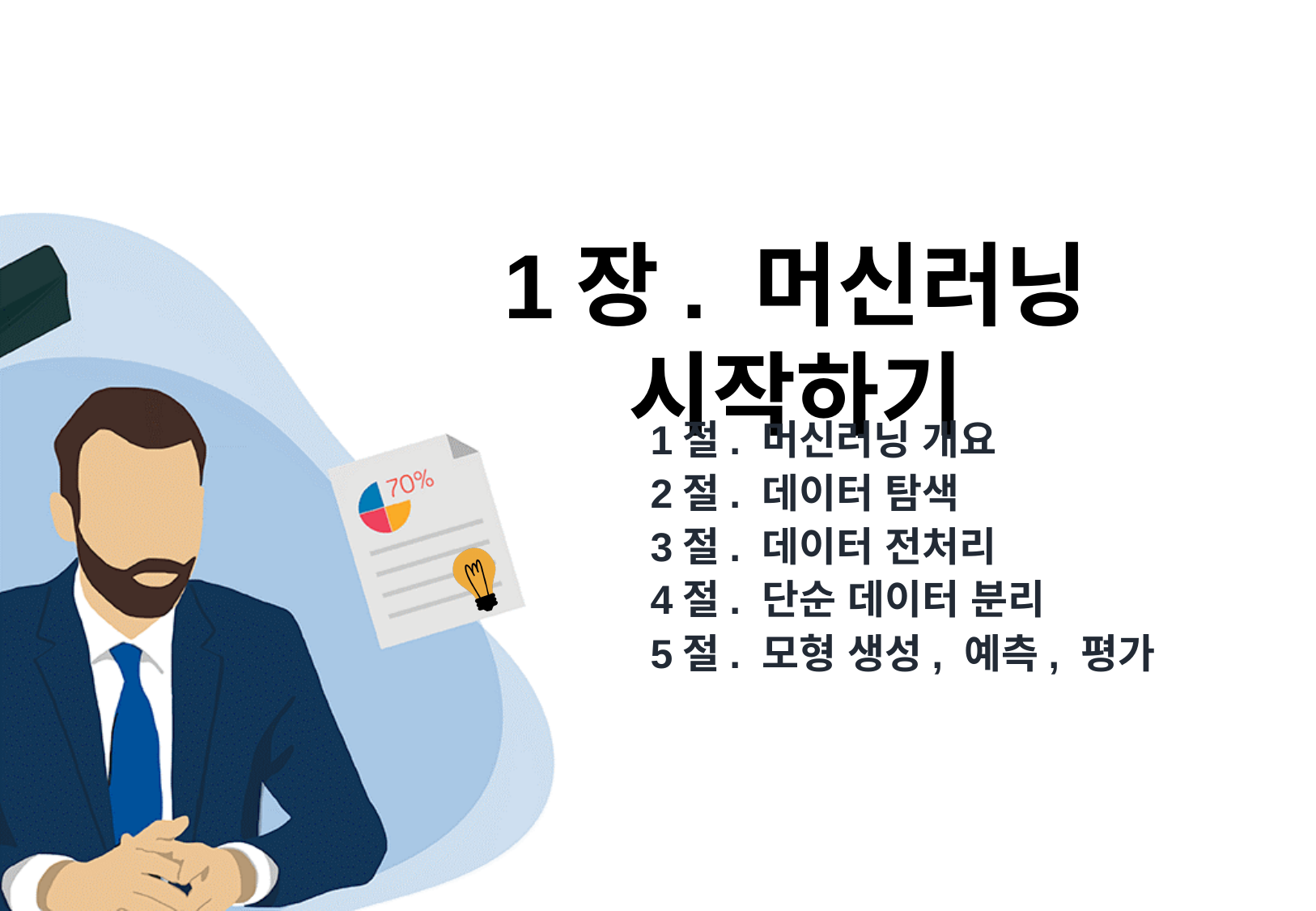

# 1장. 머신러닝 시작하기
1절. 머신러닝 개요
2절. 데이터 탐색
3절. 데이터 전처리
4절. 단순 데이터 분리
5절. 모형 생성, 예측, 평가